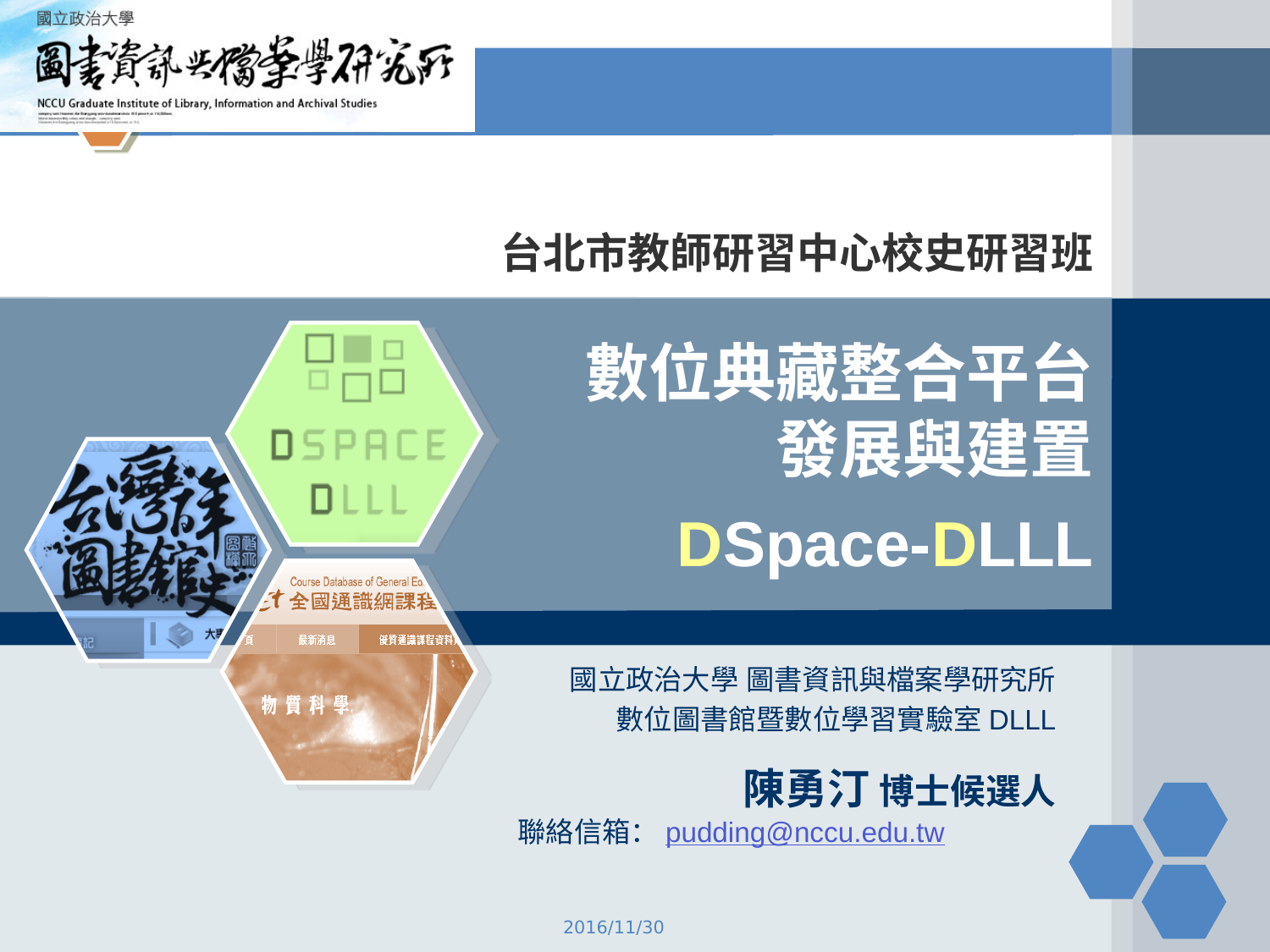

台北市教師研習中心校史研習班
# 數位典藏整合平台
發展與建置
DSpace-DLLL
國立政治大學 圖書資訊與檔案學研究所
數位圖書館暨數位學習實驗室DLLL
陳勇汀 博士候選人

聯絡信箱：pudding@nccu.edu.tw

2016/11/30